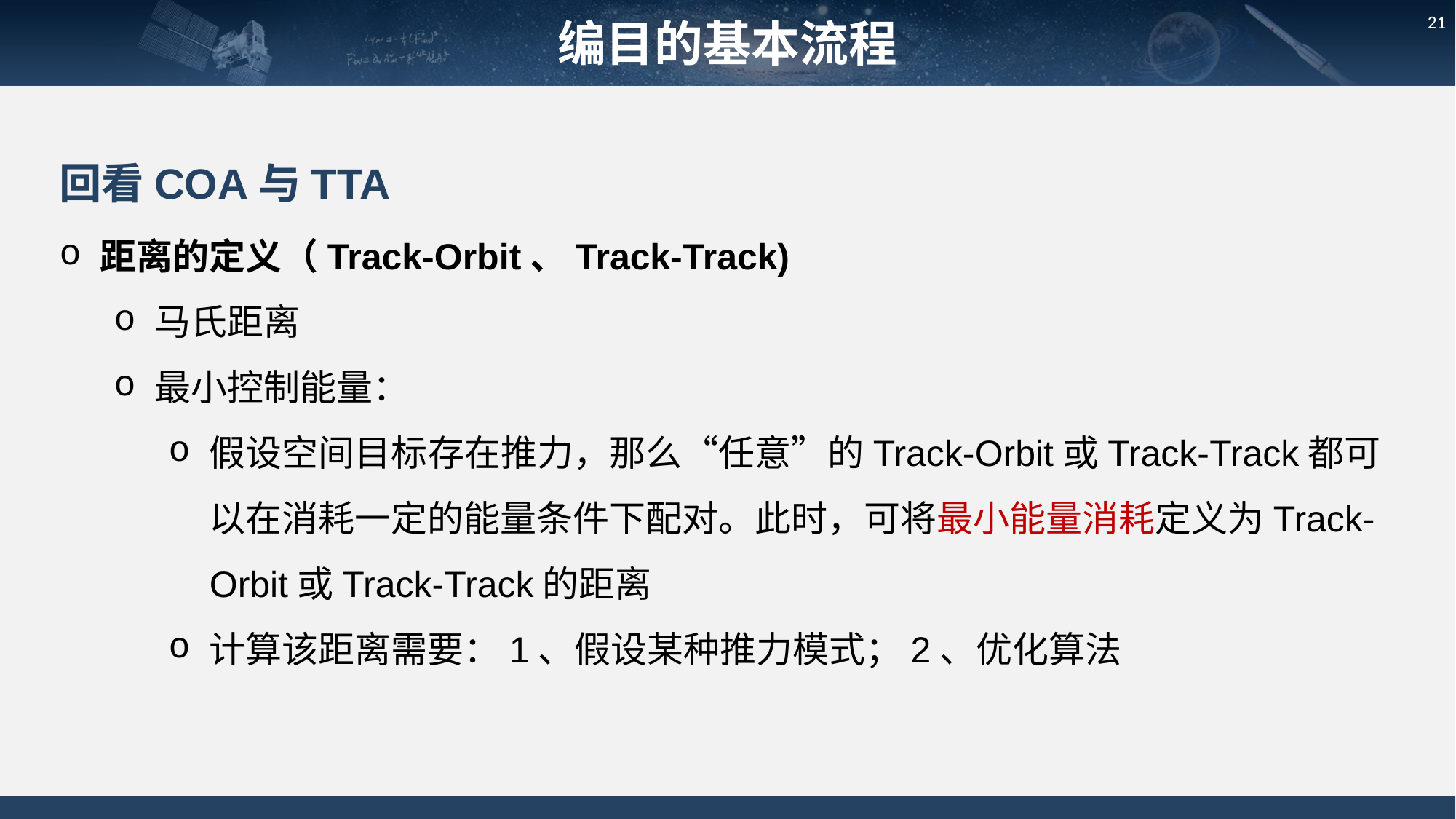

编目的基本流程
21
回看COA与TTA
距离的定义（Track-Orbit、Track-Track)
马氏距离
最小控制能量：
假设空间目标存在推力，那么“任意”的Track-Orbit或Track-Track都可以在消耗一定的能量条件下配对。此时，可将最小能量消耗定义为Track-Orbit或Track-Track的距离
计算该距离需要：1、假设某种推力模式；2、优化算法